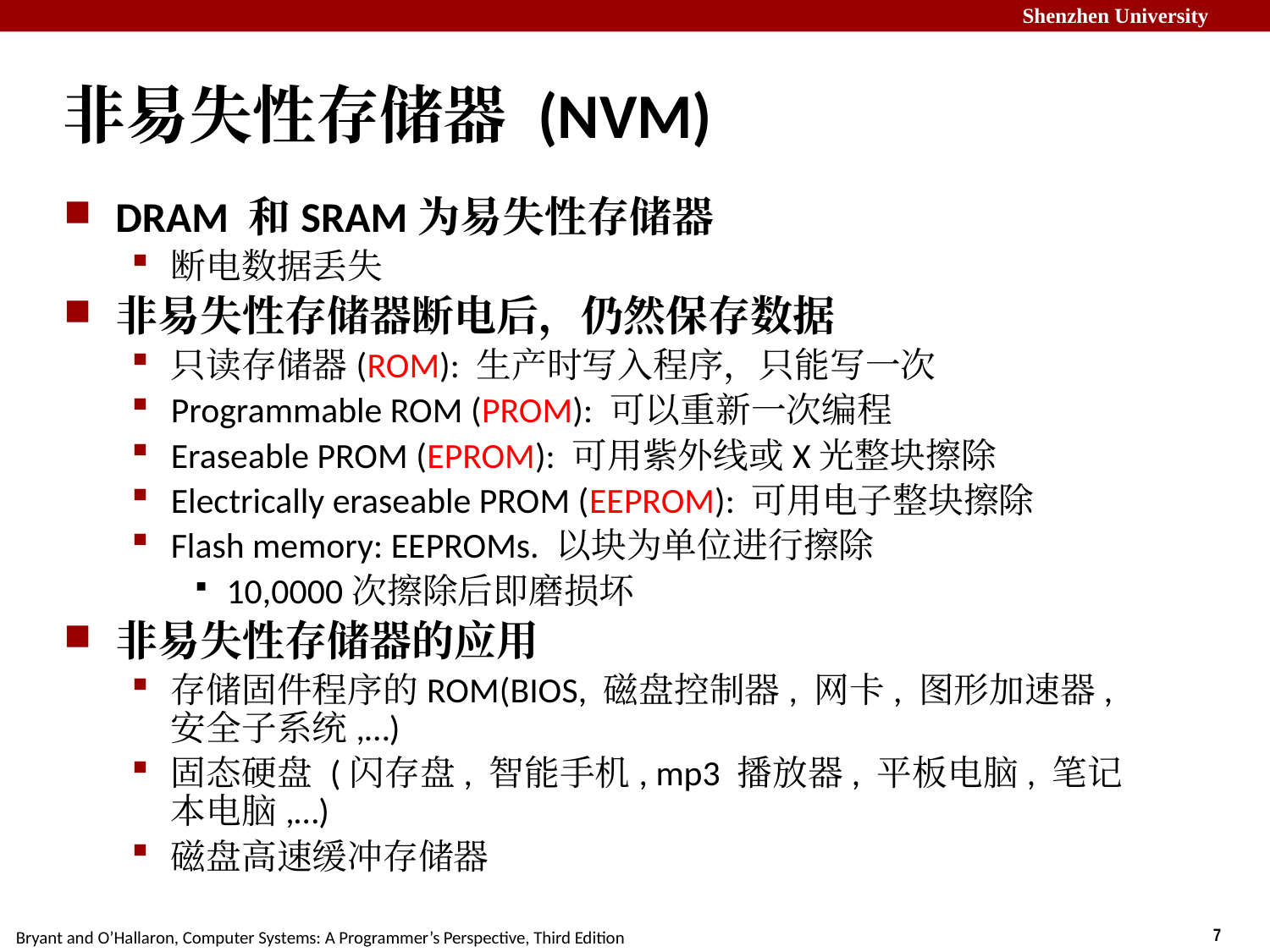

# 非易失性存储器 (NVM)
DRAM 和SRAM为易失性存储器
断电数据丢失
非易失性存储器断电后，仍然保存数据
只读存储器(ROM): 生产时写入程序，只能写一次
Programmable ROM (PROM): 可以重新一次编程
Eraseable PROM (EPROM): 可用紫外线或X光整块擦除
Electrically eraseable PROM (EEPROM): 可用电子整块擦除
Flash memory: EEPROMs. 以块为单位进行擦除
10,0000次擦除后即磨损坏
非易失性存储器的应用
存储固件程序的ROM(BIOS, 磁盘控制器, 网卡, 图形加速器, 安全子系统,…)
固态硬盘 (闪存盘, 智能手机, mp3 播放器, 平板电脑, 笔记本电脑,…)
磁盘高速缓冲存储器